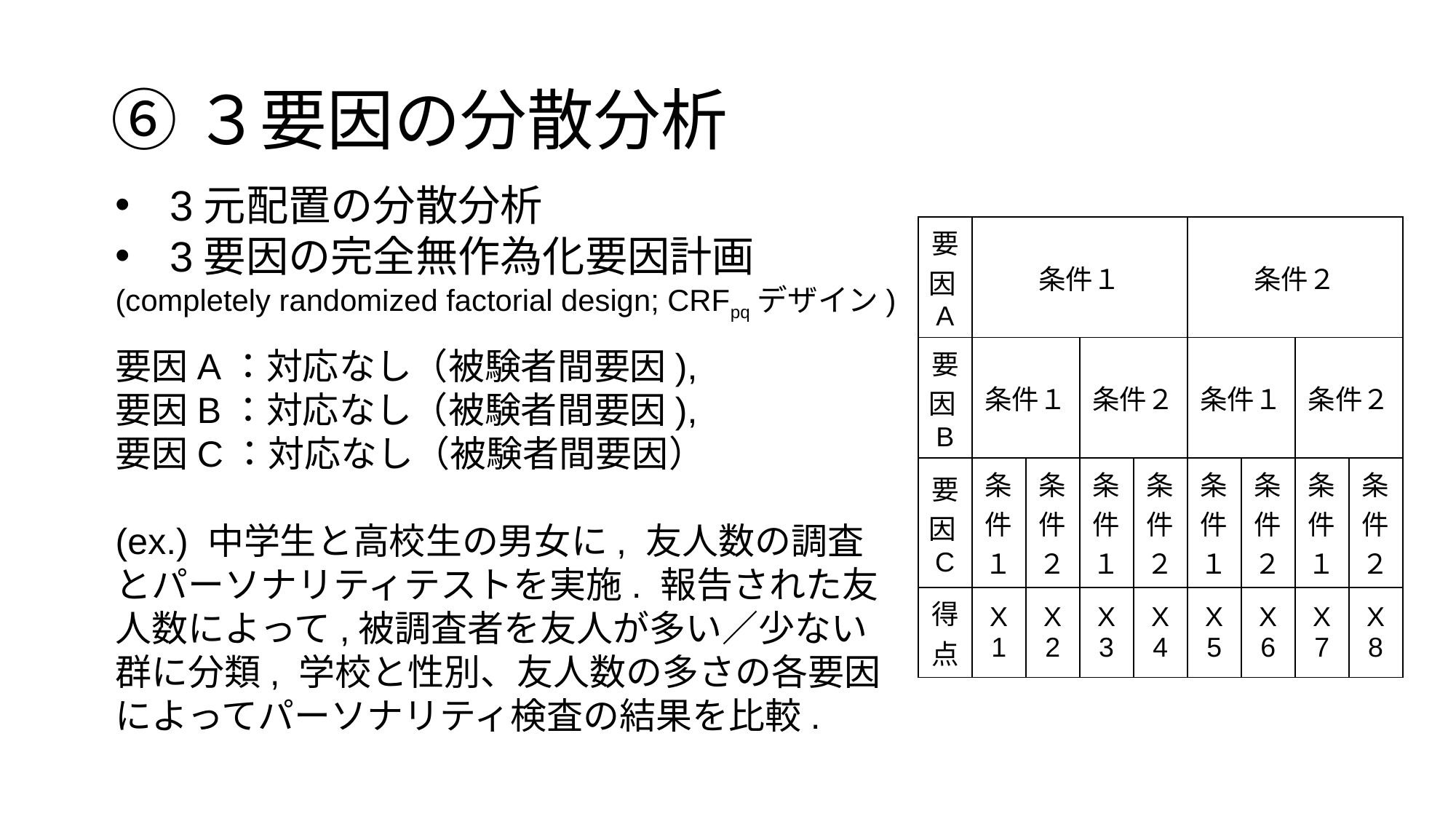

# ⑥３要因の分散分析
3元配置の分散分析
3要因の完全無作為化要因計画
(completely randomized factorial design; CRFpqデザイン)

| 要因A | 条件１ |  |  |  | 条件２ |  |  |  |
| --- | --- | --- | --- | --- | --- | --- | --- | --- |
| 要因B | 条件１ |  | 条件２ |  | 条件１ |  | 条件２ |  |
| 要因C | 条件１ | 条件２ | 条件１ | 条件２ | 条件１ | 条件２ | 条件１ | 条件２ |
| 得点 | X1 | X2 | X3 | X4 | X5 | X6 | X7 | X8 |
要因A：対応なし（被験者間要因),
要因B：対応なし（被験者間要因),
要因C：対応なし（被験者間要因）

(ex.) 中学生と高校生の男女に, 友人数の調査とパーソナリティテストを実施. 報告された友人数によって,被調査者を友人が多い／少ない群に分類, 学校と性別、友人数の多さの各要因によってパーソナリティ検査の結果を比較.